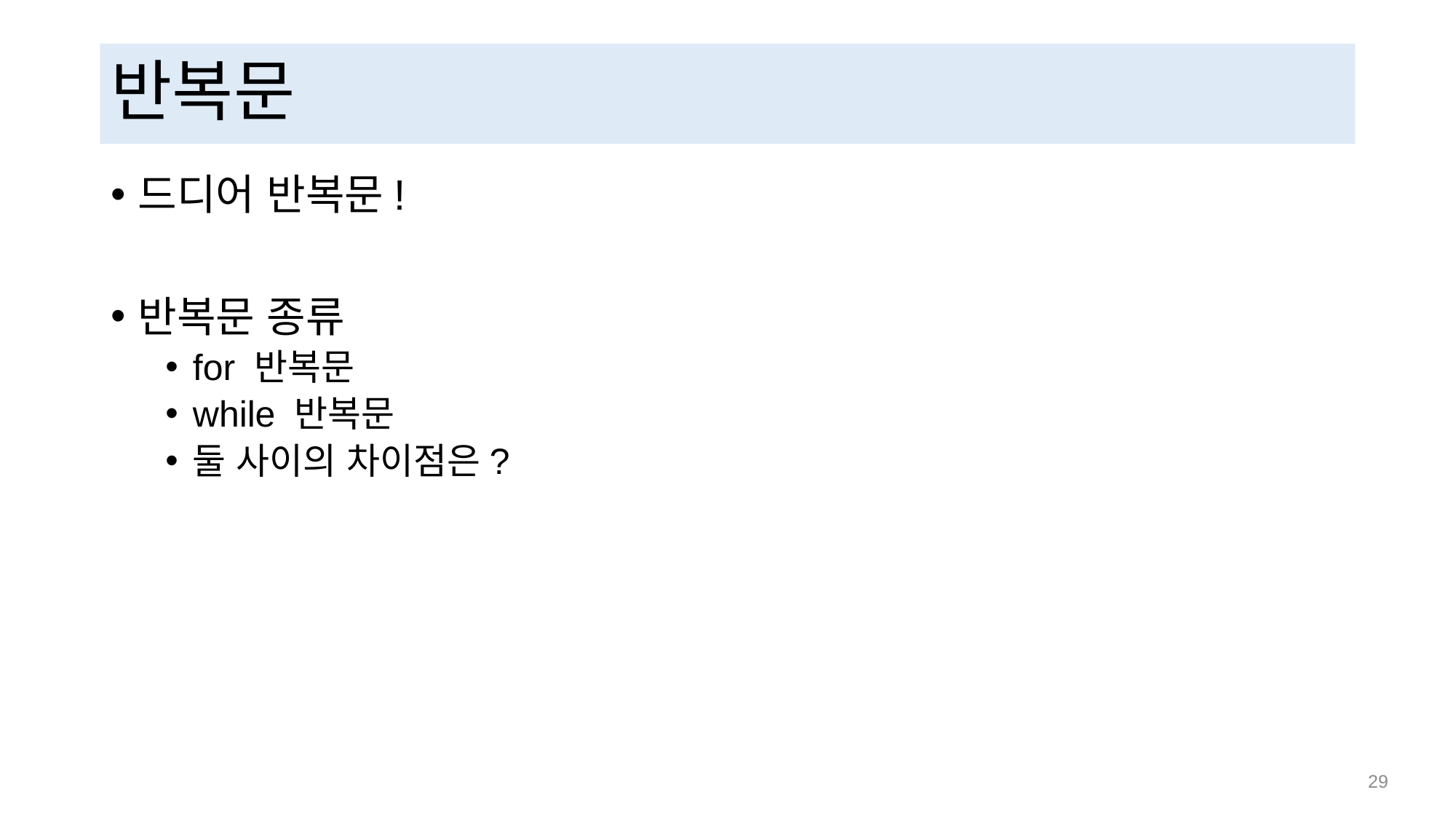

# 반복문
드디어 반복문!

반복문 종류
for 반복문
while 반복문
둘 사이의 차이점은?

 29